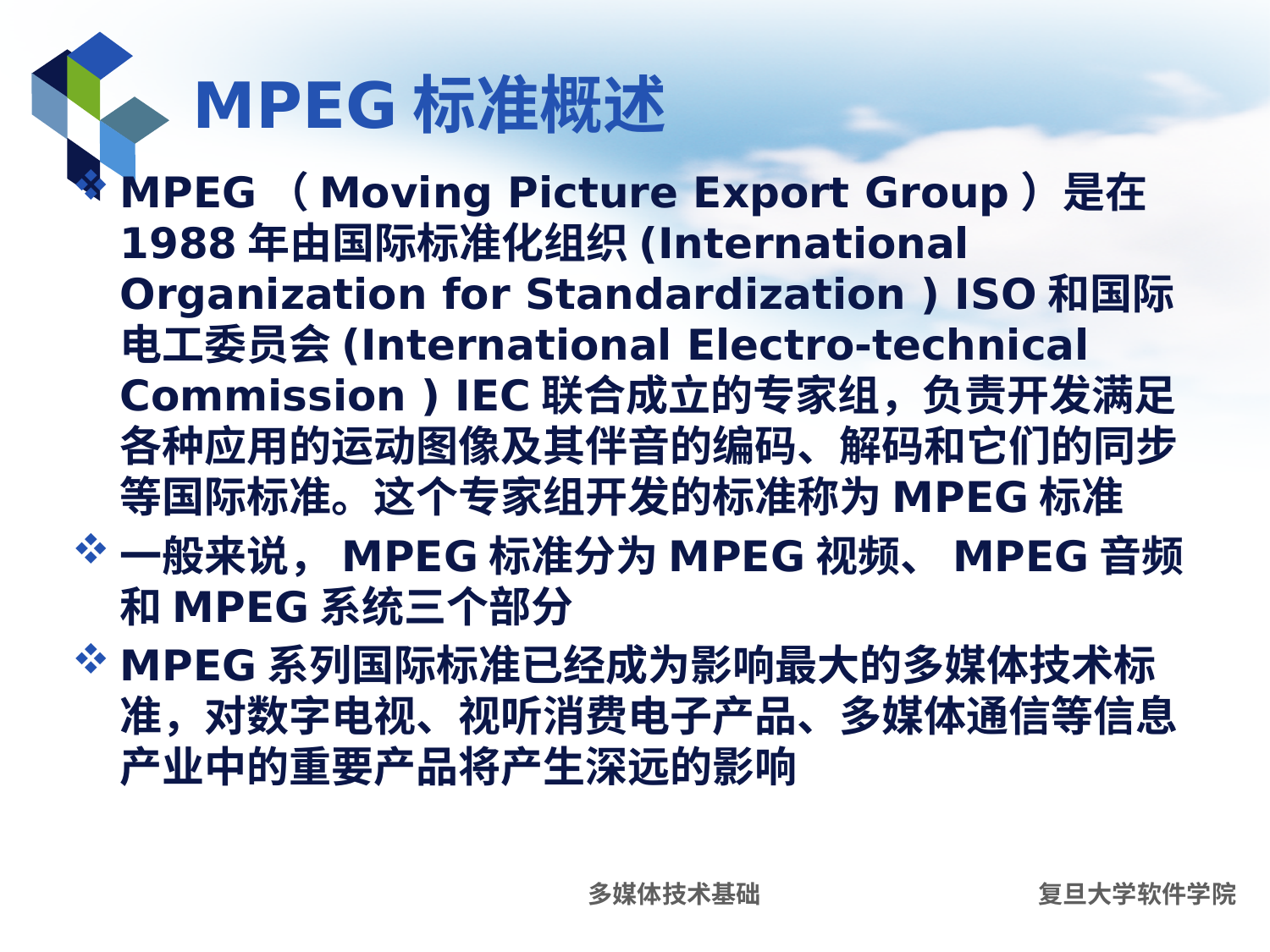

# MPEG标准概述
MPEG（Moving Picture Export Group）是在1988年由国际标准化组织(International Organization for Standardization ) ISO和国际电工委员会(International Electro-technical Commission ) IEC联合成立的专家组，负责开发满足各种应用的运动图像及其伴音的编码、解码和它们的同步等国际标准。这个专家组开发的标准称为MPEG标准
一般来说，MPEG标准分为MPEG视频、MPEG音频和MPEG系统三个部分
MPEG系列国际标准已经成为影响最大的多媒体技术标准，对数字电视、视听消费电子产品、多媒体通信等信息产业中的重要产品将产生深远的影响

多媒体技术基础